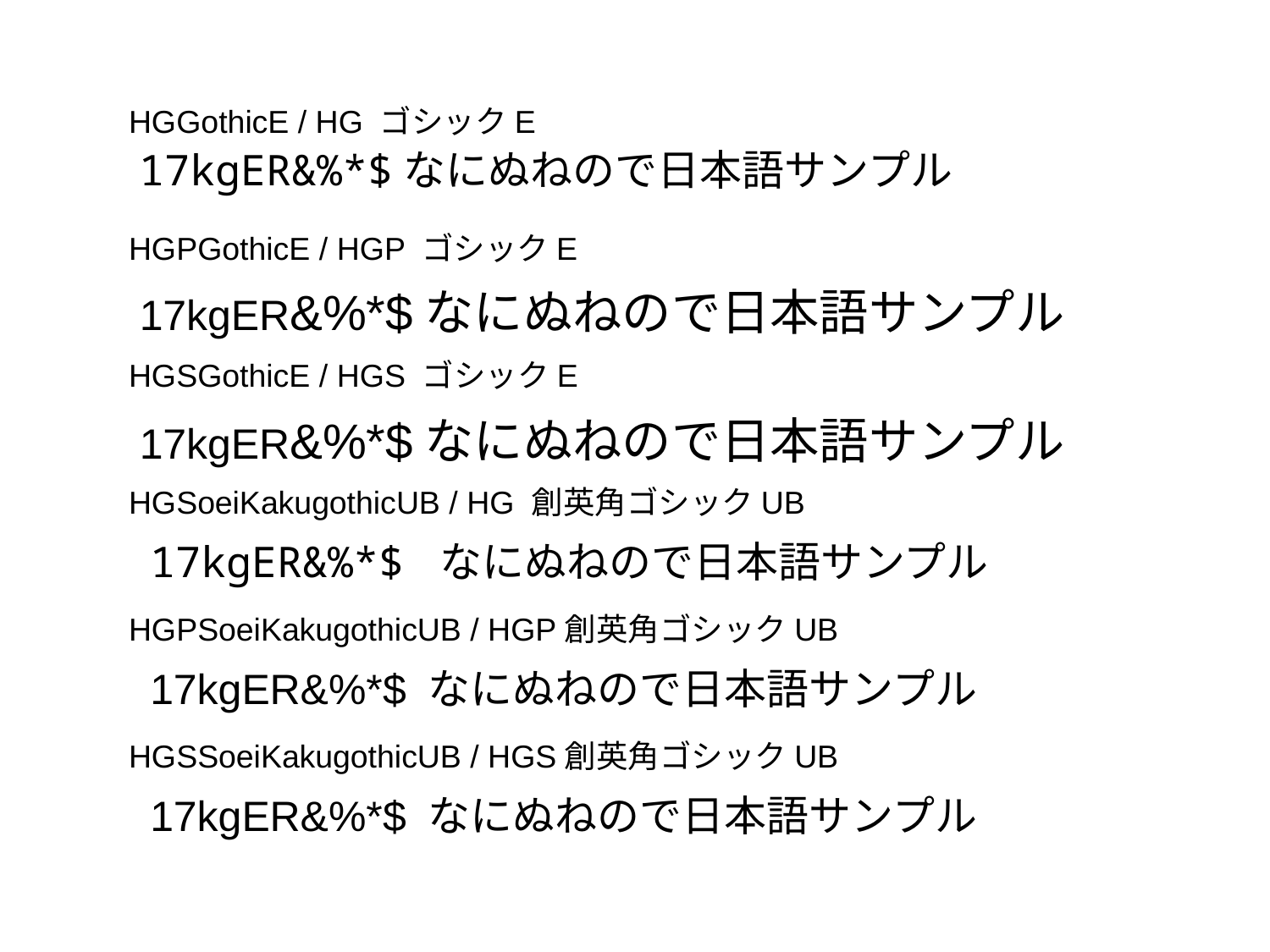

HGGothicE / HG ゴシックE
17kgER&%*$なにぬねので日本語サンプル
HGPGothicE / HGP ゴシックE
17kgER&%*$なにぬねので日本語サンプル
HGSGothicE / HGS ゴシックE
17kgER&%*$なにぬねので日本語サンプル
HGSoeiKakugothicUB / HG 創英角ゴシックUB
17kgER&%*$ なにぬねので日本語サンプル
HGPSoeiKakugothicUB / HGP創英角ゴシックUB
17kgER&%*$ なにぬねので日本語サンプル
HGSSoeiKakugothicUB / HGS創英角ゴシックUB
17kgER&%*$ なにぬねので日本語サンプル